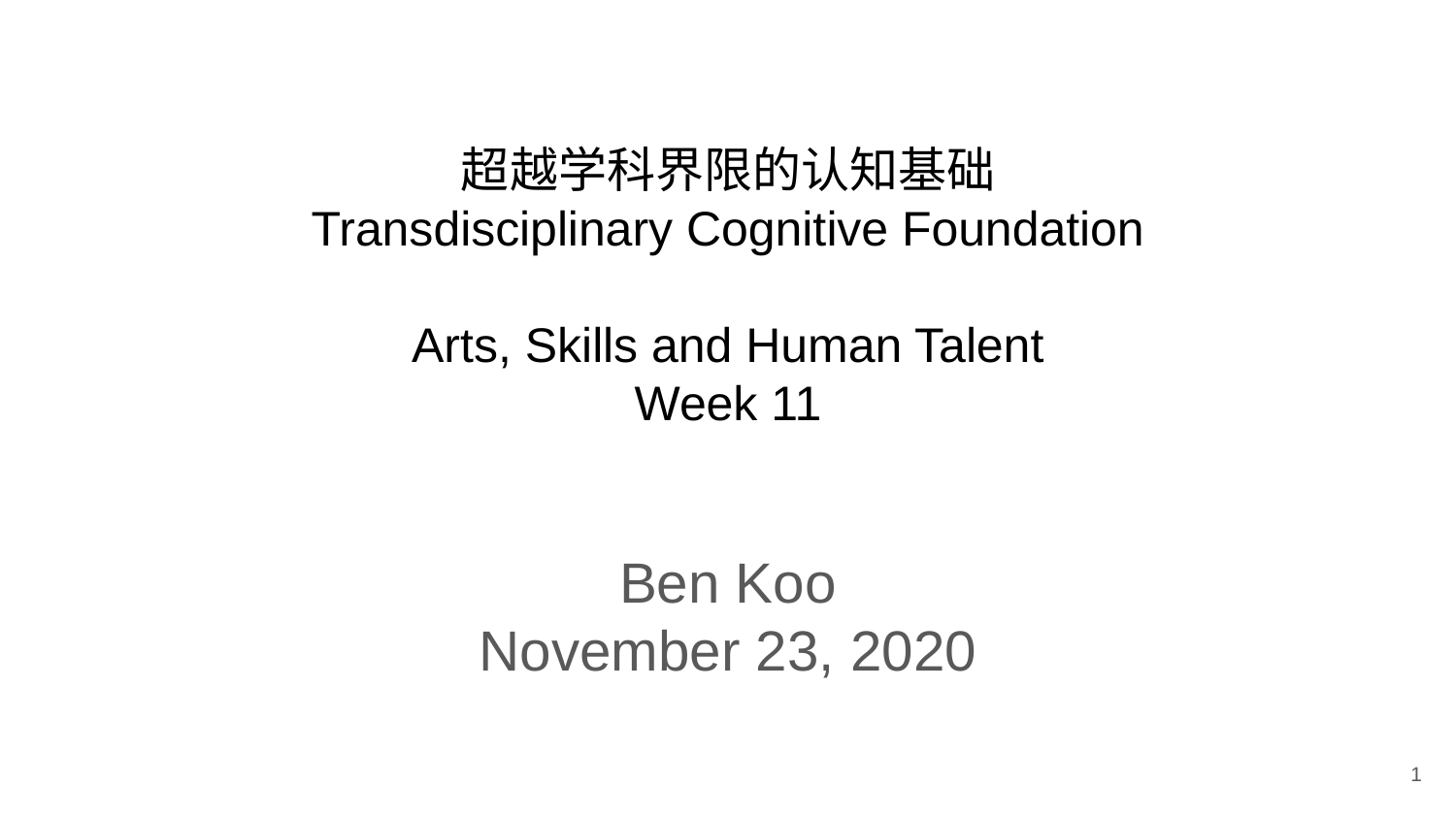

# 超越学科界限的认知基础 Transdisciplinary Cognitive Foundation Arts, Skills and Human Talent Week 11
Ben Koo
November 23, 2020
1